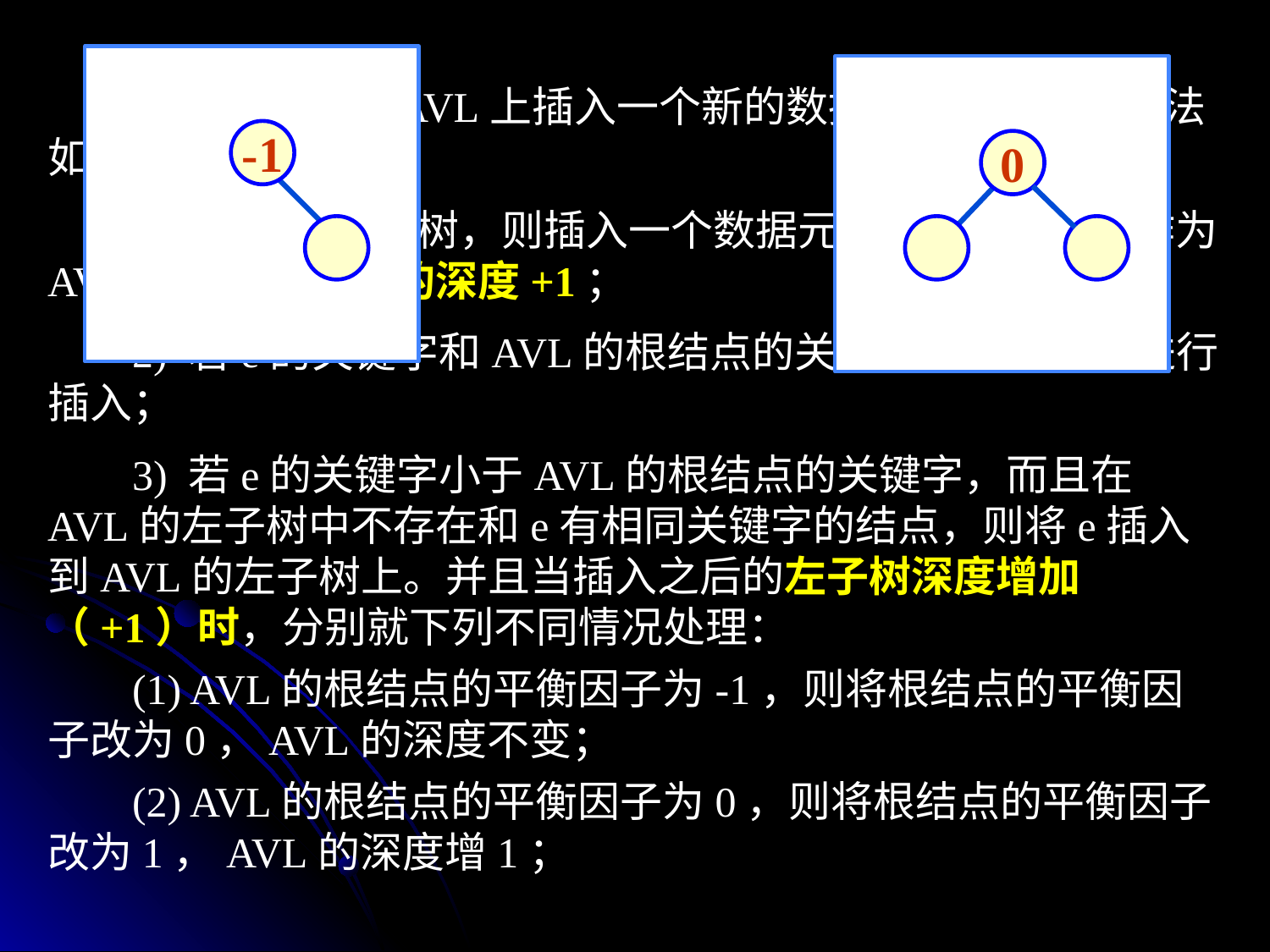

在平衡二叉树AVL上插入一个新的数据元素e的递归算法如下：
        1) 若AVL为空树，则插入一个数据元素为e的新结点作为AVL的根结点，树的深度+1；
        2) 若e的关键字和AVL的根结点的关键字相等，则不进行插入；
        3) 若e的关键字小于AVL的根结点的关键字，而且在AVL的左子树中不存在和e有相同关键字的结点，则将e插入到AVL的左子树上。并且当插入之后的左子树深度增加（+1）时，分别就下列不同情况处理：
        (1) AVL的根结点的平衡因子为-1，则将根结点的平衡因子改为0，AVL的深度不变；
        (2) AVL的根结点的平衡因子为0，则将根结点的平衡因子改为1，AVL的深度增1；
-1
0